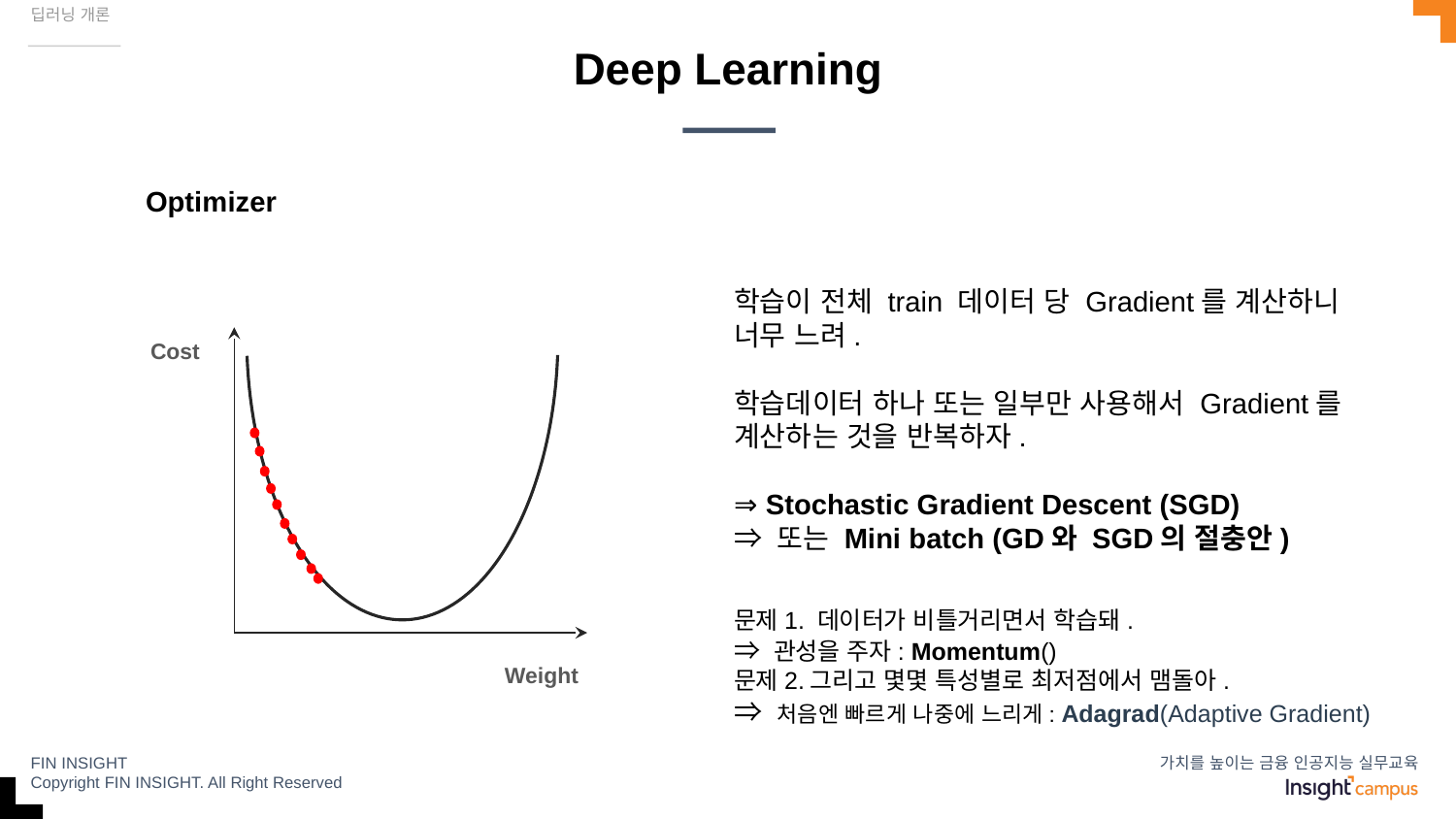

딥러닝 개론
# Deep Learning

Optimizer

학습이 전체 train 데이터 당 Gradient를 계산하니 너무 느려.

학습데이터 하나 또는 일부만 사용해서 Gradient를 계산하는 것을 반복하자.

⇒ Stochastic Gradient Descent (SGD)
⇒ 또는 Mini batch (GD와 SGD의 절충안)
Cost

문제1. 데이터가 비틀거리면서 학습돼.
⇒ 관성을 주자: Momentum()
문제2.그리고 몇몇 특성별로 최저점에서 맴돌아.
⇒ 처음엔 빠르게 나중에 느리게: Adagrad(Adaptive Gradient)
Weight